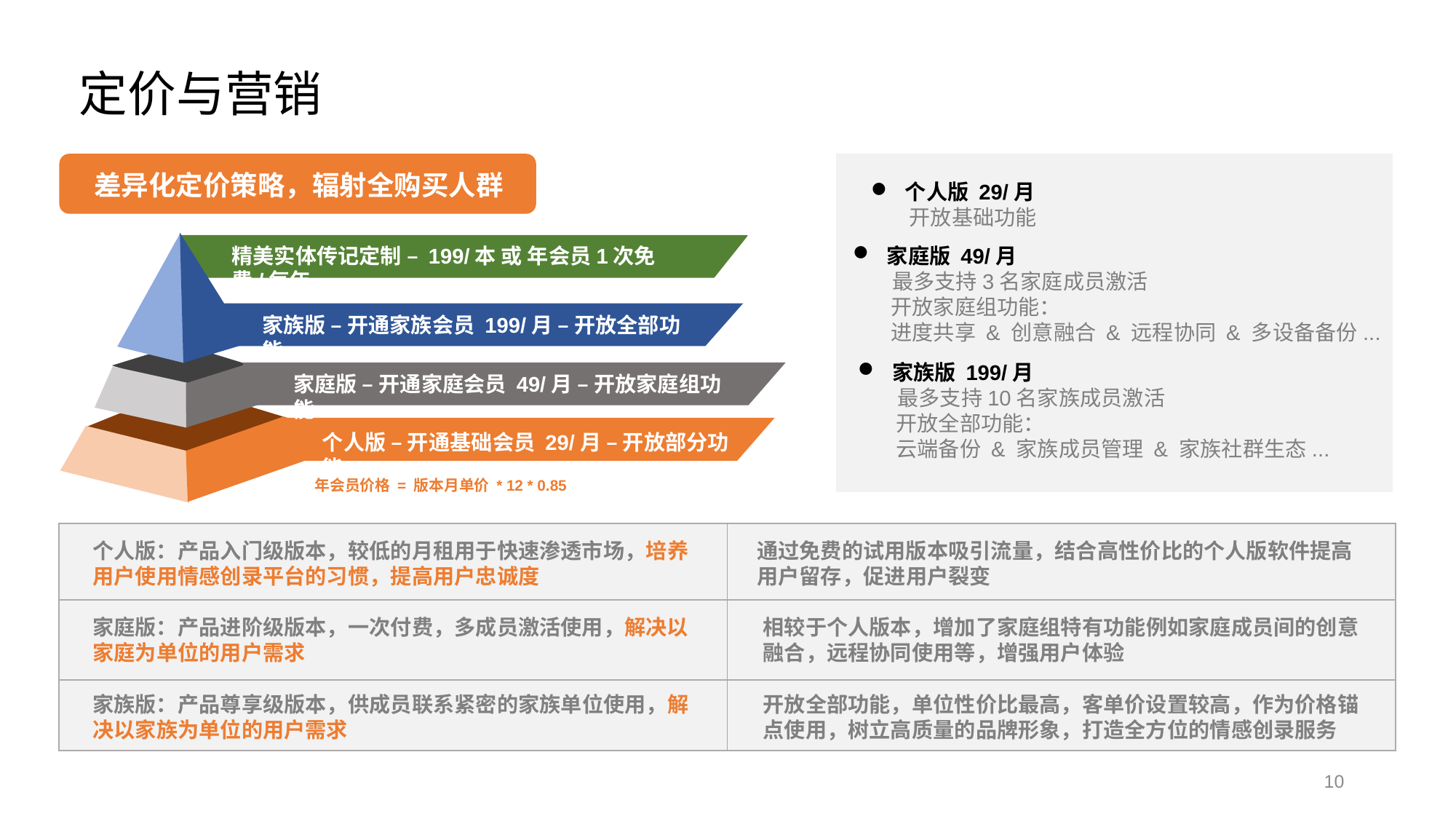

定价与营销

差异化定价策略，辐射全购买人群
个人版 29/月
       开放基础功能

精美实体传记定制 – 199/本 或 年会员1次免费/每年

家族版 – 开通家族会员 199/月 – 开放全部功能

家庭版 – 开通家庭会员 49/月 – 开放家庭组功能

个人版 – 开通基础会员 29/月 – 开放部分功能

年会员价格 = 版本月单价 * 12 * 0.85
家庭版 49/月
       最多支持3名家庭成员激活
       开放家庭组功能：
       进度共享 & 创意融合 & 远程协同 & 多设备备份...
家族版 199/月
       最多支持10名家族成员激活
       开放全部功能：
       云端备份 & 家族成员管理 & 家族社群生态...

个人版：产品入门级版本，较低的月租用于快速渗透市场，培养用户使用情感创录平台的习惯，提高用户忠诚度
通过免费的试用版本吸引流量，结合高性价比的个人版软件提高用户留存，促进用户裂变

家庭版：产品进阶级版本，一次付费，多成员激活使用，解决以家庭为单位的用户需求
相较于个人版本，增加了家庭组特有功能例如家庭成员间的创意融合，远程协同使用等，增强用户体验

家族版：产品尊享级版本，供成员联系紧密的家族单位使用，解决以家族为单位的用户需求
开放全部功能，单位性价比最高，客单价设置较高，作为价格锚点使用，树立高质量的品牌形象，打造全方位的情感创录服务
10